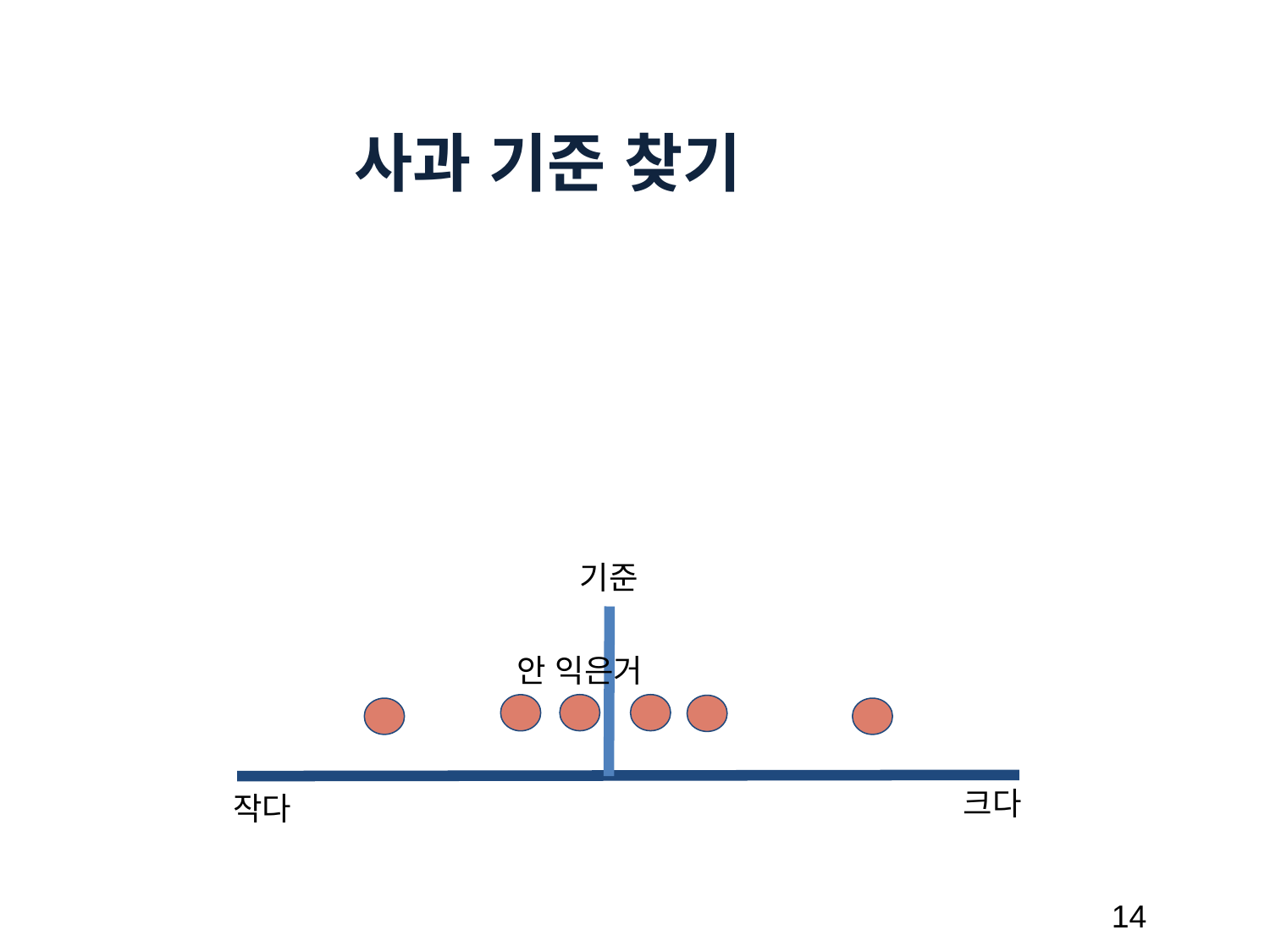

사과 기준 찾기
기준
안 익은거

크다
작다